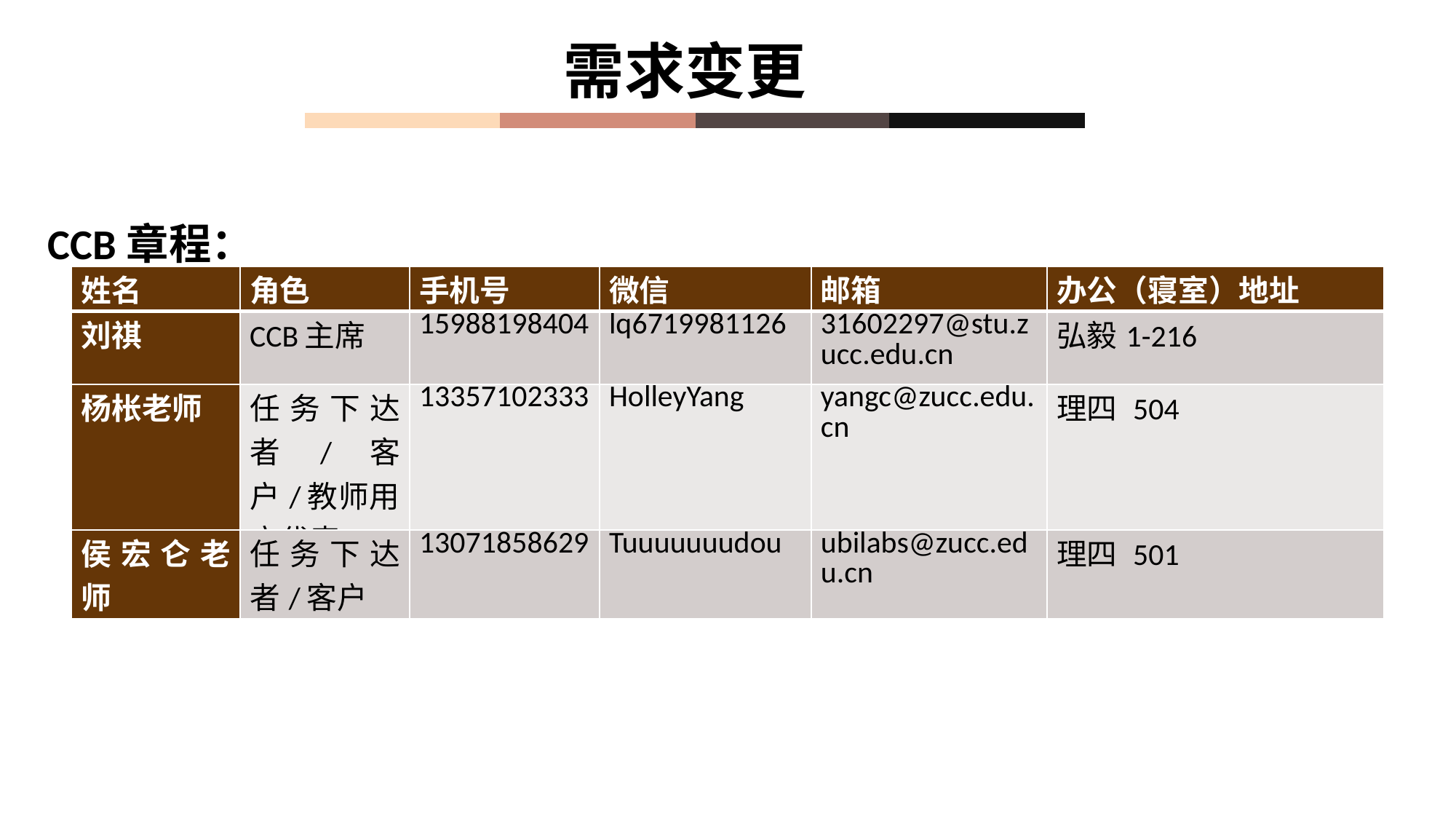

需求变更
CCB章程：
| 姓名 | 角色 | 手机号 | 微信 | 邮箱 | 办公（寝室）地址 |
| --- | --- | --- | --- | --- | --- |
| 刘祺 | CCB主席 | 15988198404 | lq6719981126 | 31602297@stu.zucc.edu.cn | 弘毅1-216 |
| 杨枨老师 | 任务下达者/客户/教师用户代表 | 13357102333 | HolleyYang | yangc@zucc.edu.cn | 理四 504 |
| 侯宏仑老师 | 任务下达者/客户 | 13071858629 | Tuuuuuuudou | ubilabs@zucc.edu.cn | 理四 501 |